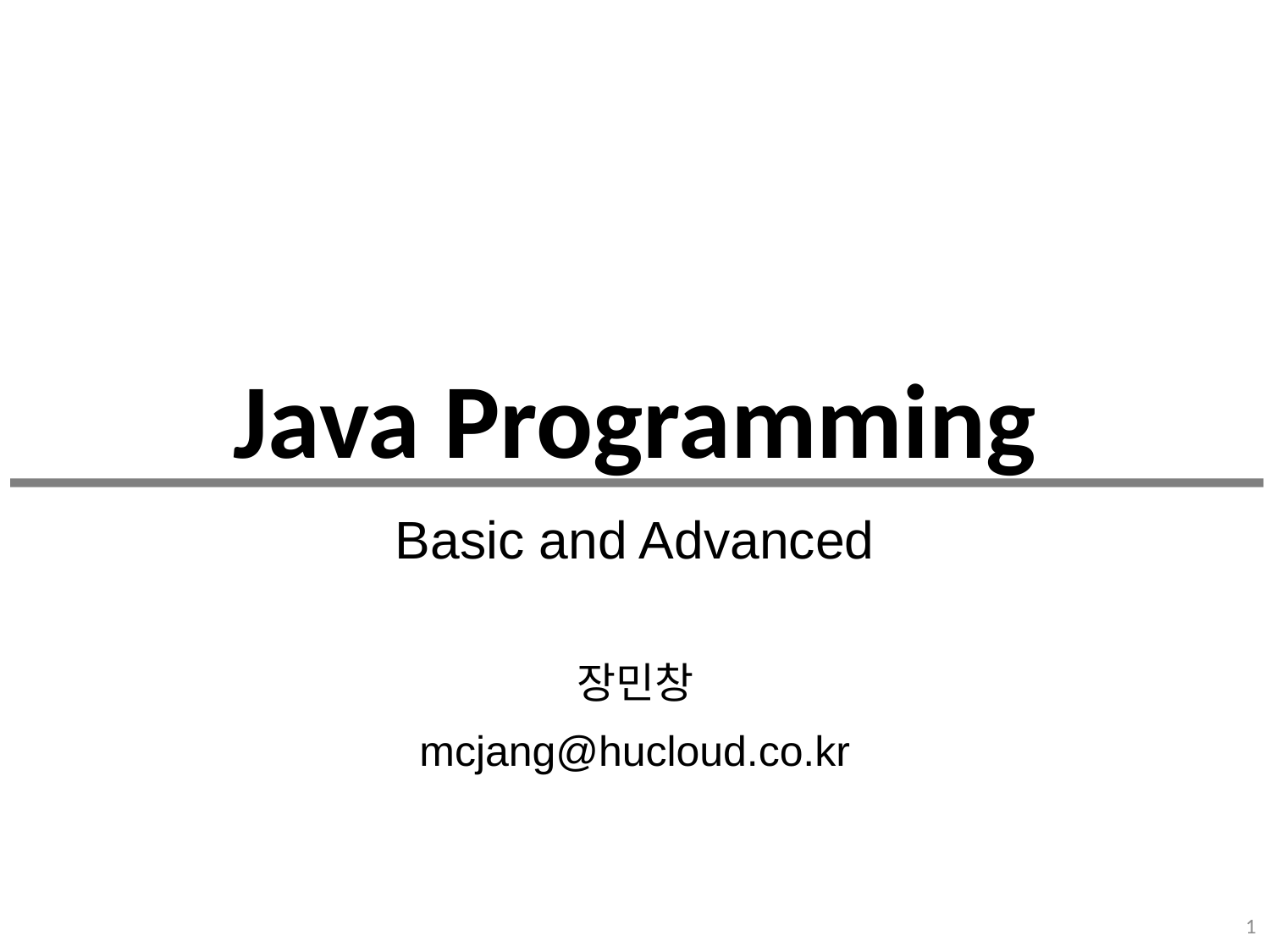

# Java Programming

Basic and Advanced

장민창
mcjang@hucloud.co.kr
1